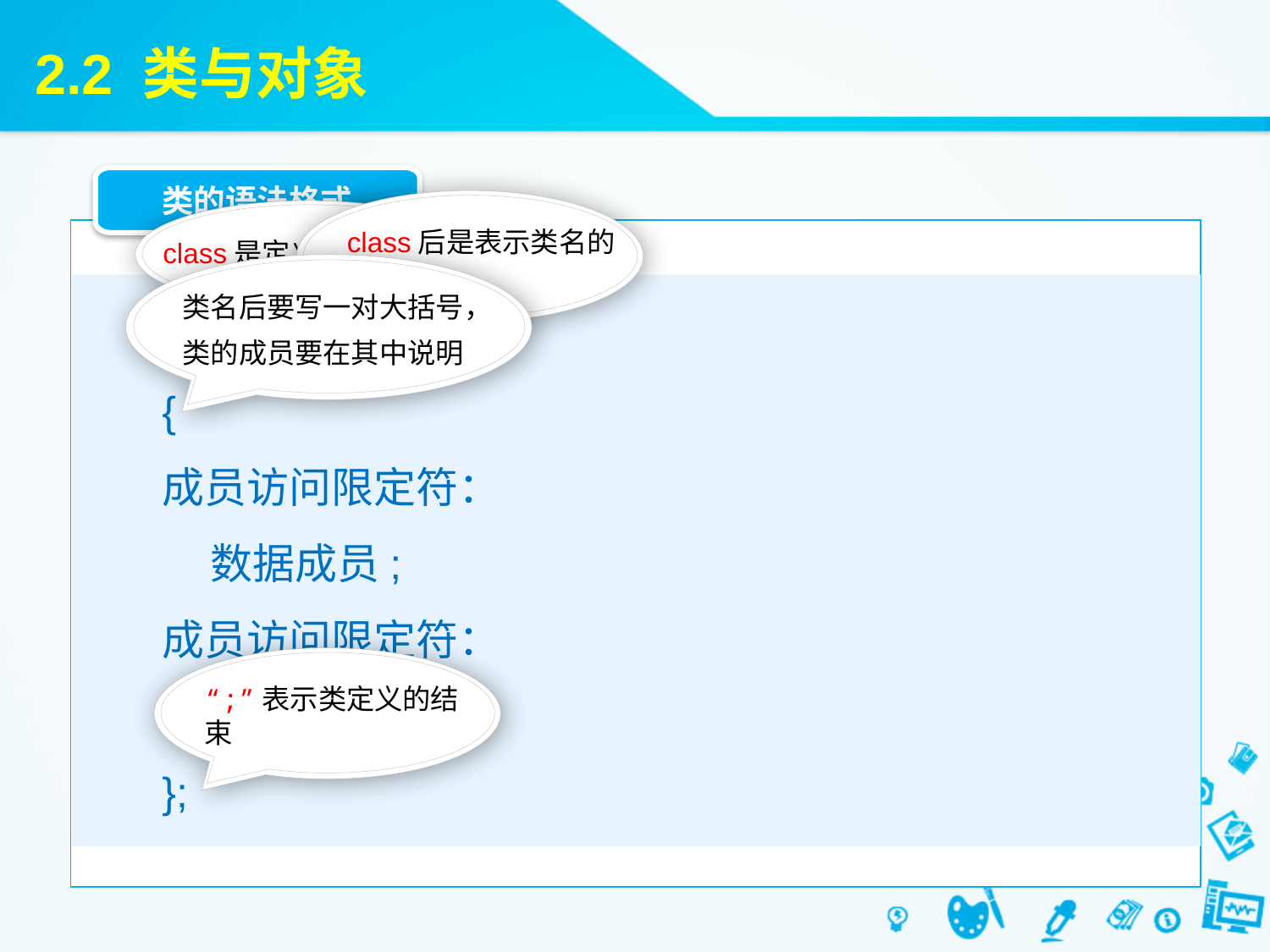

2.2 类与对象

类的语法格式

class后是表示类名的标识符

class是定义类的关键字

类名后要写一对大括号，类的成员要在其中说明

class 类名
{
成员访问限定符：
    数据成员;
成员访问限定符：
    成员函数;
};

“;”表示类定义的结束